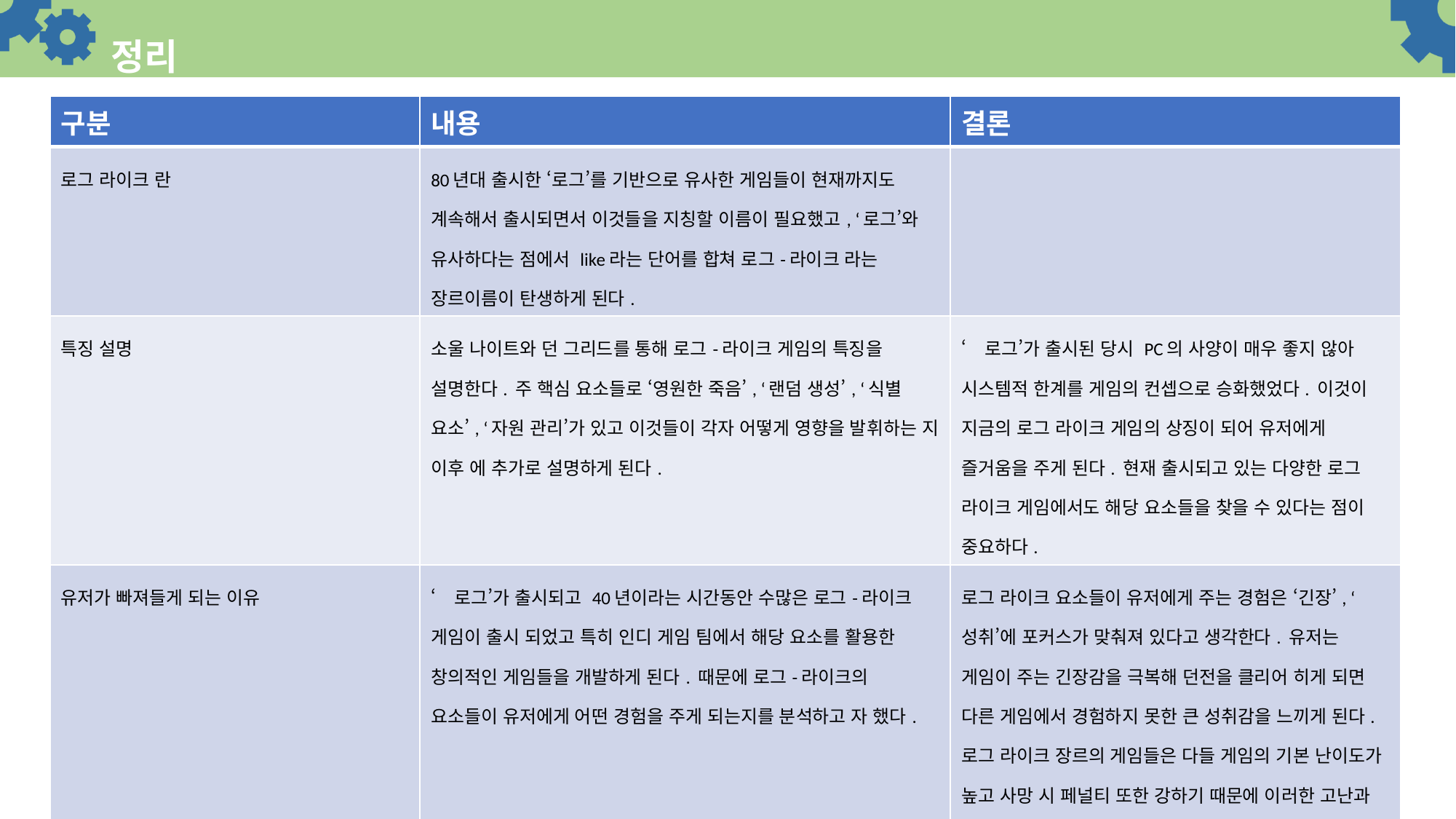

# 정리
| 구분 | 내용 | 결론 |
| --- | --- | --- |
| 로그 라이크 란 | 80년대 출시한 ‘로그’를 기반으로 유사한 게임들이 현재까지도 계속해서 출시되면서 이것들을 지칭할 이름이 필요했고, ‘로그’와 유사하다는 점에서 like라는 단어를 합쳐 로그-라이크 라는 장르이름이 탄생하게 된다. |  |
| 특징 설명 | 소울 나이트와 던 그리드를 통해 로그-라이크 게임의 특징을 설명한다. 주 핵심 요소들로 ‘영원한 죽음’, ‘랜덤 생성’, ‘식별 요소’, ‘자원 관리’가 있고 이것들이 각자 어떻게 영향을 발휘하는 지 이후 에 추가로 설명하게 된다. | ‘로그’가 출시된 당시 PC의 사양이 매우 좋지 않아 시스템적 한계를 게임의 컨셉으로 승화했었다. 이것이 지금의 로그 라이크 게임의 상징이 되어 유저에게 즐거움을 주게 된다. 현재 출시되고 있는 다양한 로그 라이크 게임에서도 해당 요소들을 찾을 수 있다는 점이 중요하다. |
| 유저가 빠져들게 되는 이유 | ‘로그’가 출시되고 40년이라는 시간동안 수많은 로그-라이크 게임이 출시 되었고 특히 인디 게임 팀에서 해당 요소를 활용한 창의적인 게임들을 개발하게 된다. 때문에 로그-라이크의 요소들이 유저에게 어떤 경험을 주게 되는지를 분석하고 자 했다. | 로그 라이크 요소들이 유저에게 주는 경험은 ‘긴장’, ‘성취’에 포커스가 맞춰져 있다고 생각한다. 유저는 게임이 주는 긴장감을 극복해 던전을 클리어 히게 되면 다른 게임에서 경험하지 못한 큰 성취감을 느끼게 된다. 로그 라이크 장르의 게임들은 다들 게임의 기본 난이도가 높고 사망 시 페널티 또한 강하기 때문에 이러한 고난과 역경일 이겨내어 클리어하게 된 경우 유저는 자신이 마치 특별한 사람이 된 것 같은 감정을 가지게 된다. |